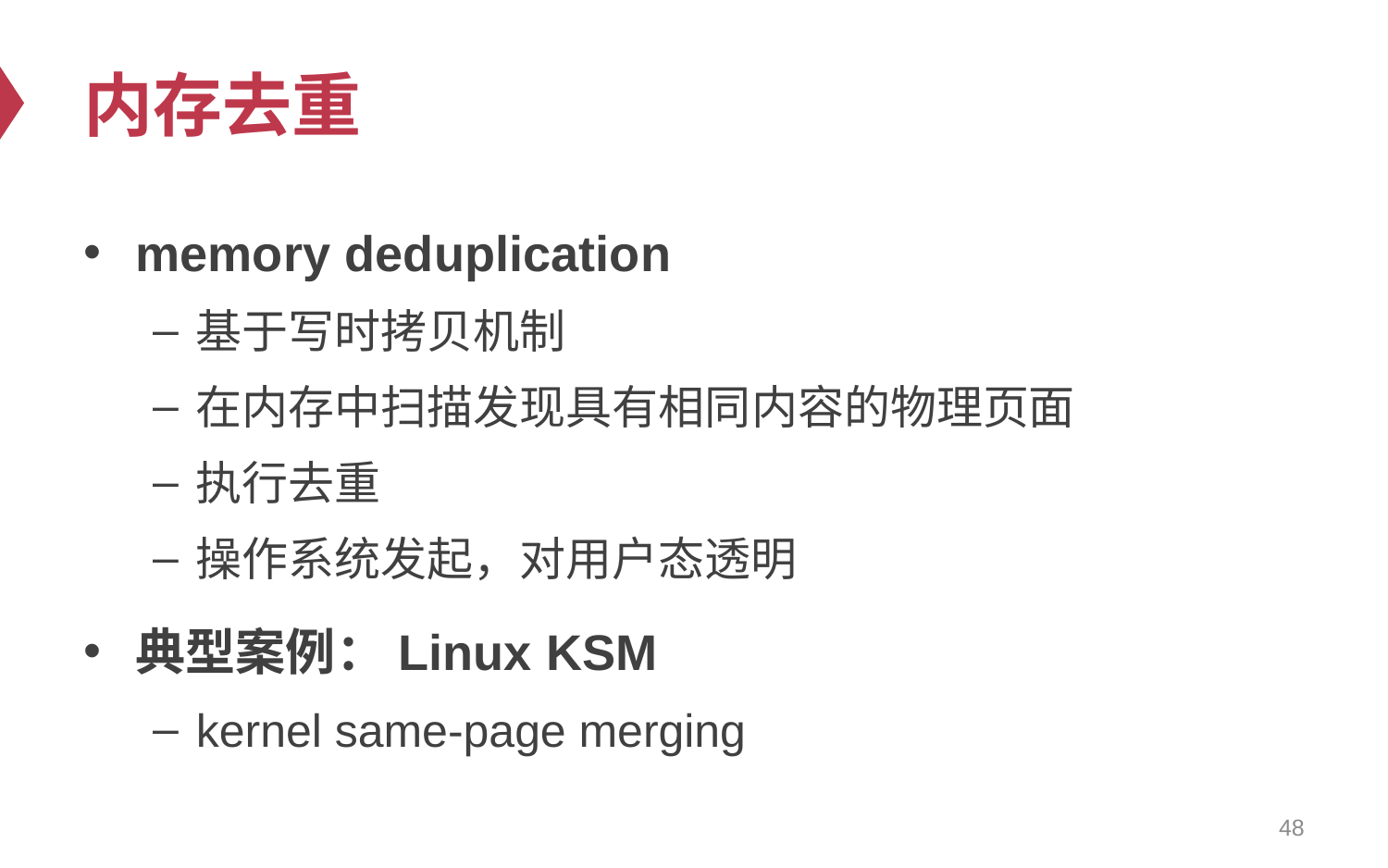

# 内存去重
memory deduplication
基于写时拷贝机制
在内存中扫描发现具有相同内容的物理页面
执行去重
操作系统发起，对用户态透明
典型案例：Linux KSM
kernel same-page merging
48